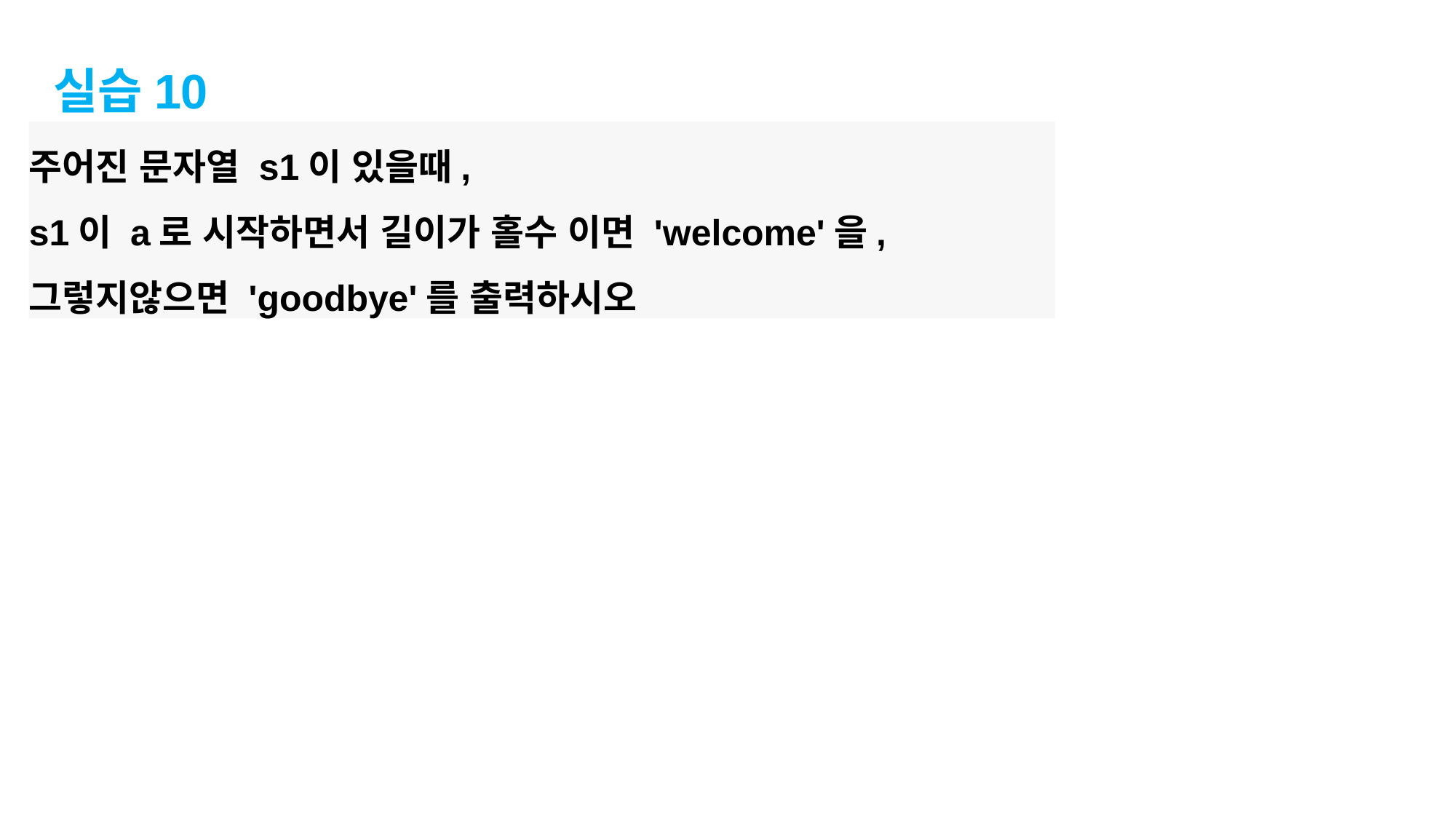

실습10
주어진 문자열 s1이 있을때,
s1이 a로 시작하면서 길이가 홀수 이면 'welcome'을, 그렇지않으면 'goodbye'를 출력하시오